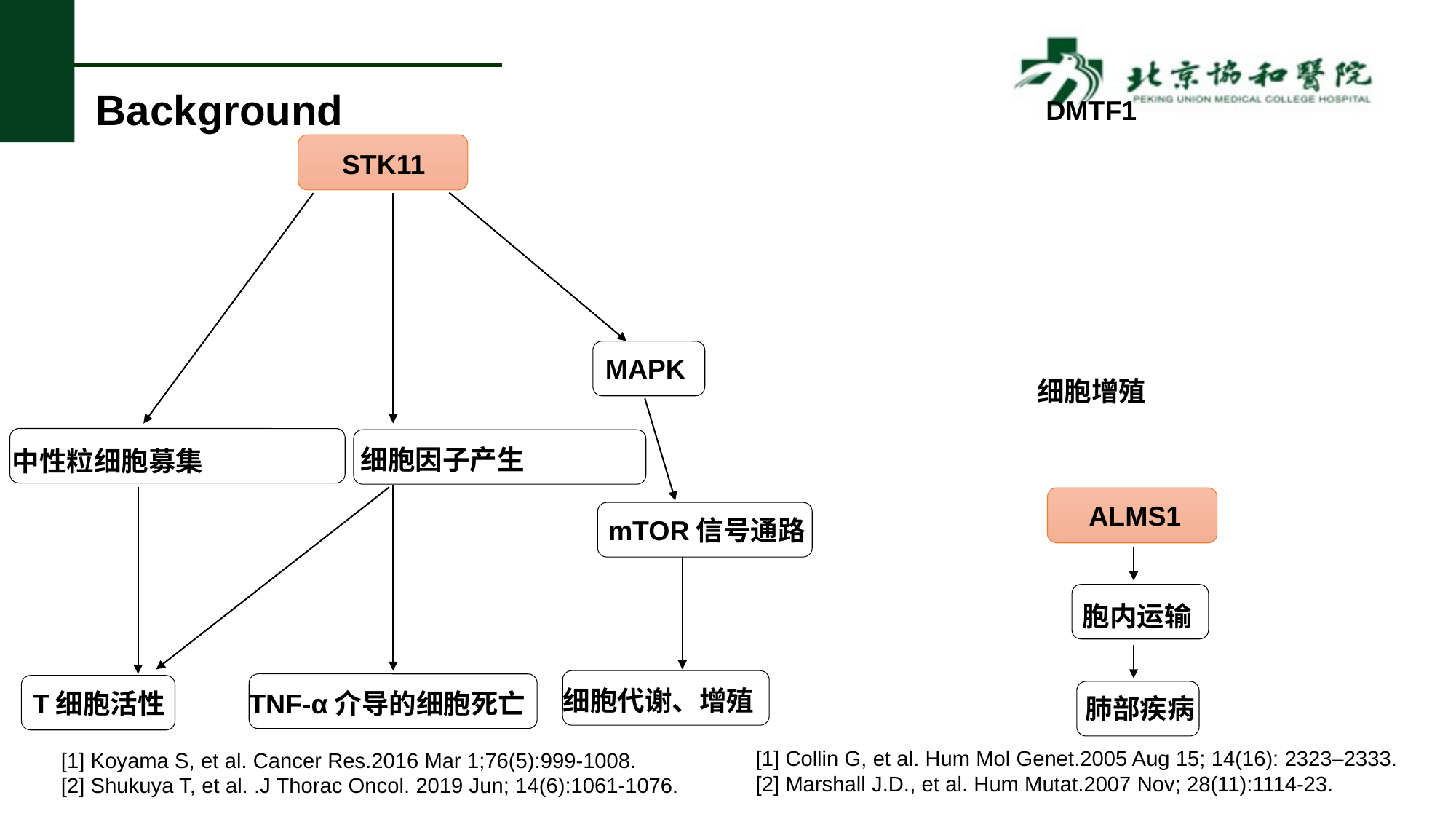

# Background
DMTF1

STK11

 MAPK
细胞增殖

细胞因子产生
中性粒细胞募集

ALMS1

mTOR信号通路

胞内运输

细胞代谢、增殖
 TNF-α介导的细胞死亡

 T细胞活性
 肺部疾病
[1] Collin G, et al. Hum Mol Genet.2005 Aug 15; 14(16): 2323–2333.
[2] Marshall J.D., et al. Hum Mutat.2007 Nov; 28(11):1114-23.
[1] Koyama S, et al. Cancer Res.2016 Mar 1;76(5):999-1008.
[2] Shukuya T, et al. .J Thorac Oncol. 2019 Jun; 14(6):1061-1076.